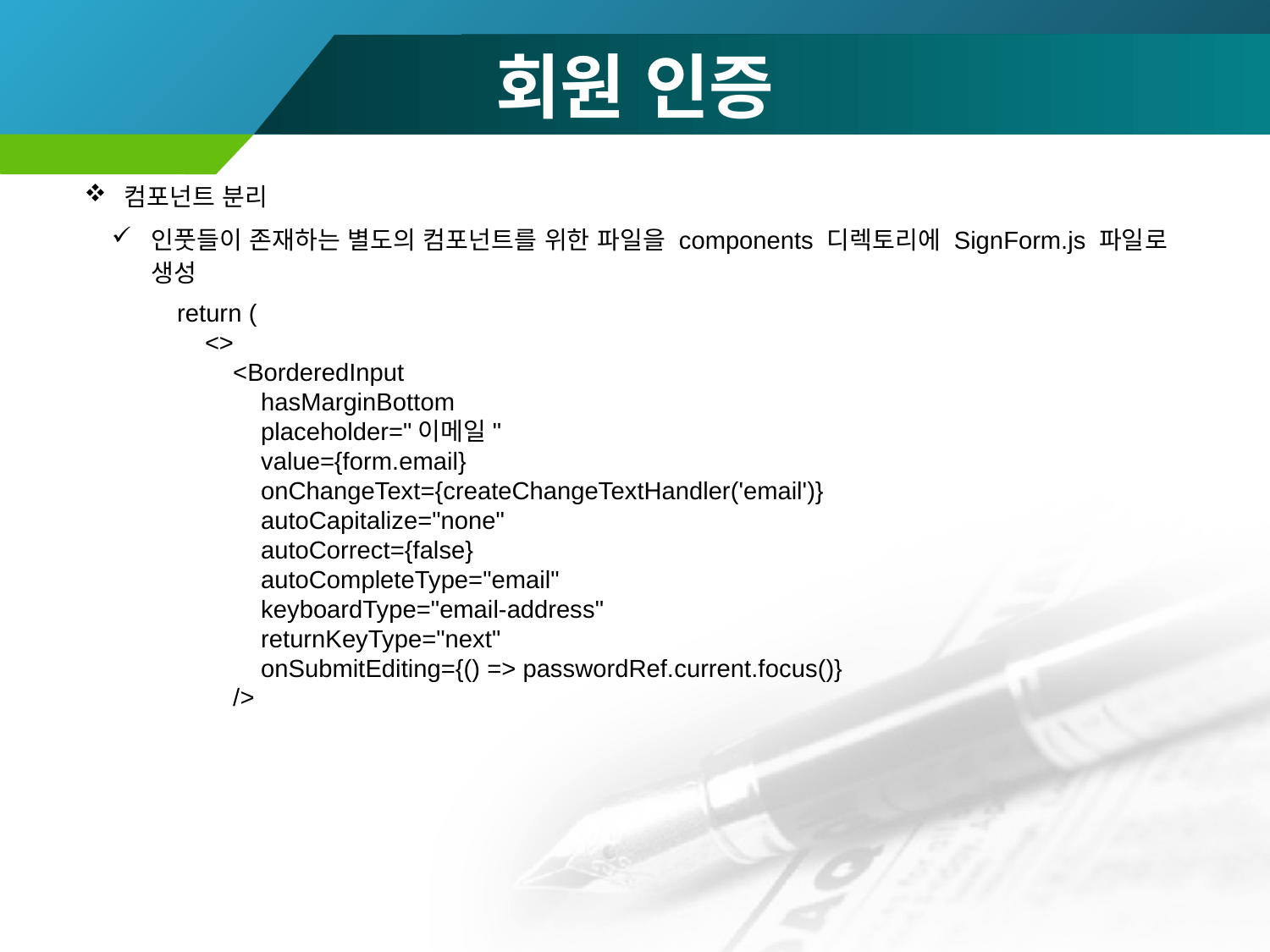

# 회원 인증
컴포넌트 분리
인풋들이 존재하는 별도의 컴포넌트를 위한 파일을 components 디렉토리에 SignForm.js 파일로 생성
    return (
        <>
            <BorderedInput
                hasMarginBottom
                placeholder="이메일"
                value={form.email}
                onChangeText={createChangeTextHandler('email')}
                autoCapitalize="none"
                autoCorrect={false}
                autoCompleteType="email"
                keyboardType="email-address"
                returnKeyType="next"
                onSubmitEditing={() => passwordRef.current.focus()}
            />